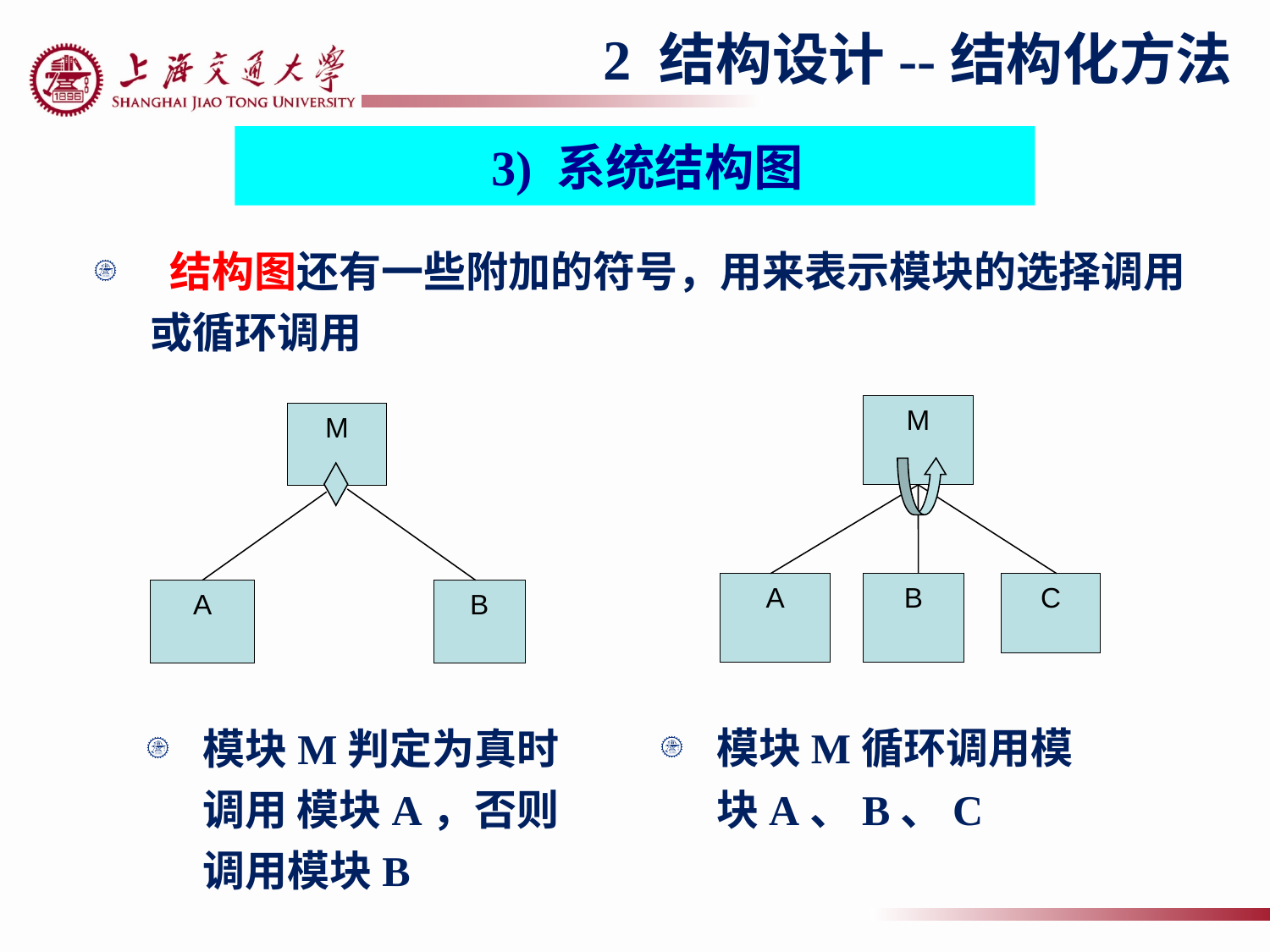

2 结构设计--结构化方法
  3) 系统结构图
 结构图还有一些附加的符号，用来表示模块的选择调用或循环调用
M

A
B
C
模块M循环调用模块A、B、C
M

A
B
模块M判定为真时调用 模块A，否则调用模块B